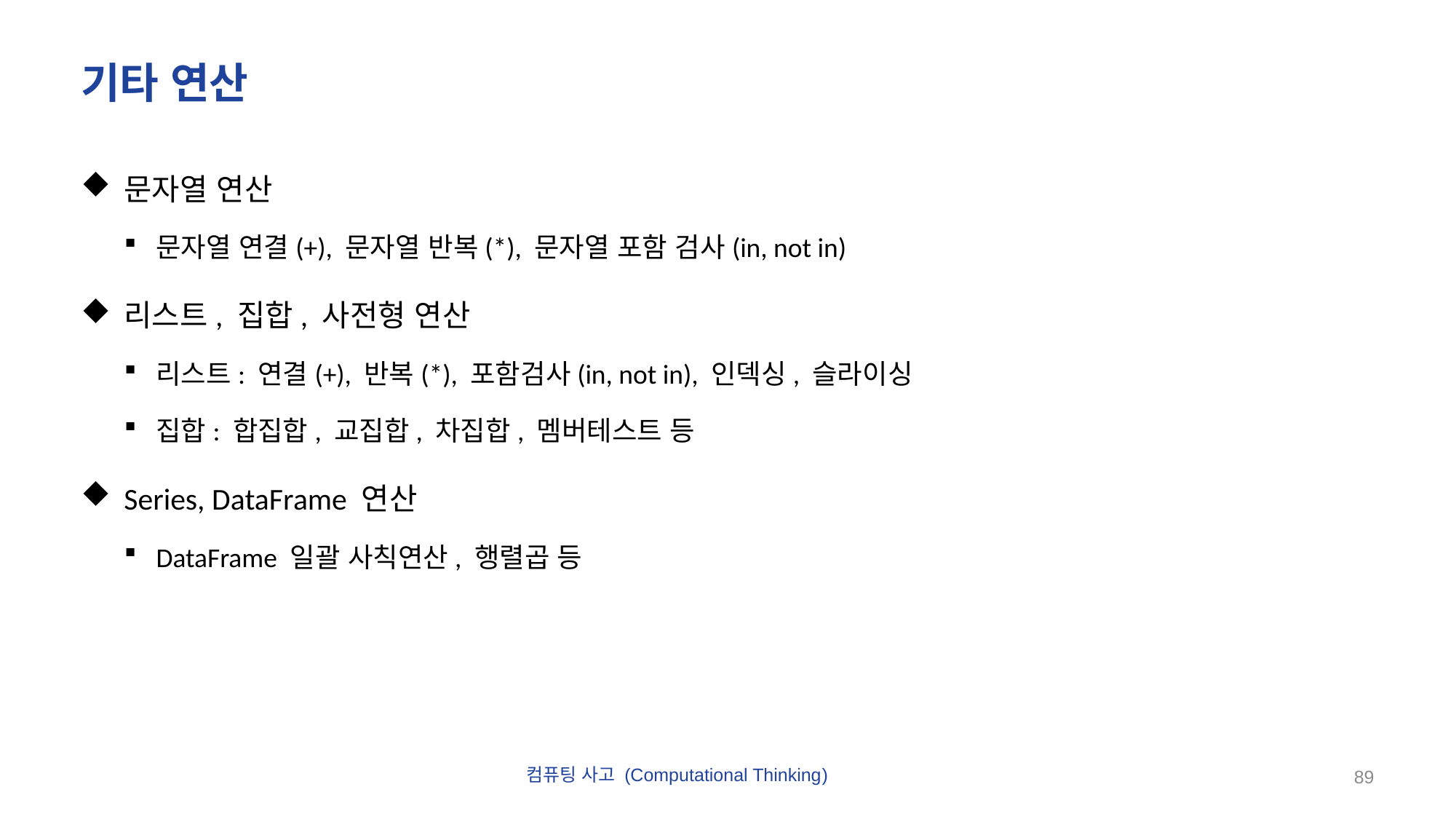

# 기타 연산
문자열 연산
문자열 연결(+), 문자열 반복(*), 문자열 포함 검사(in, not in)
리스트, 집합, 사전형 연산
리스트: 연결(+), 반복(*), 포함검사(in, not in), 인덱싱, 슬라이싱
집합: 합집합, 교집합, 차집합, 멤버테스트 등
Series, DataFrame 연산
DataFrame 일괄 사칙연산, 행렬곱 등